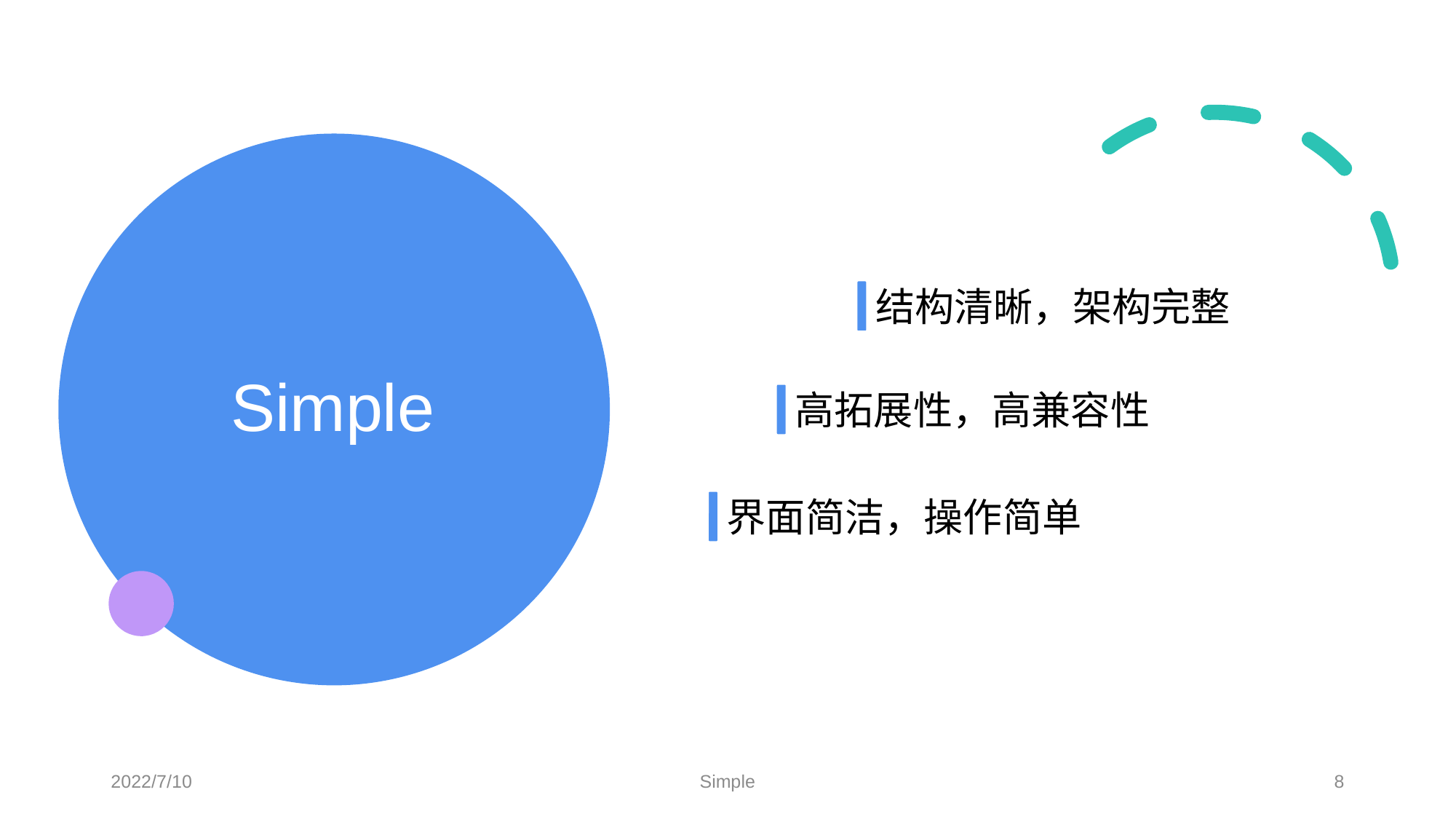

# Simple
结构清晰，架构完整

高拓展性，高兼容性

界面简洁，操作简单

2022/7/10
Simple
8